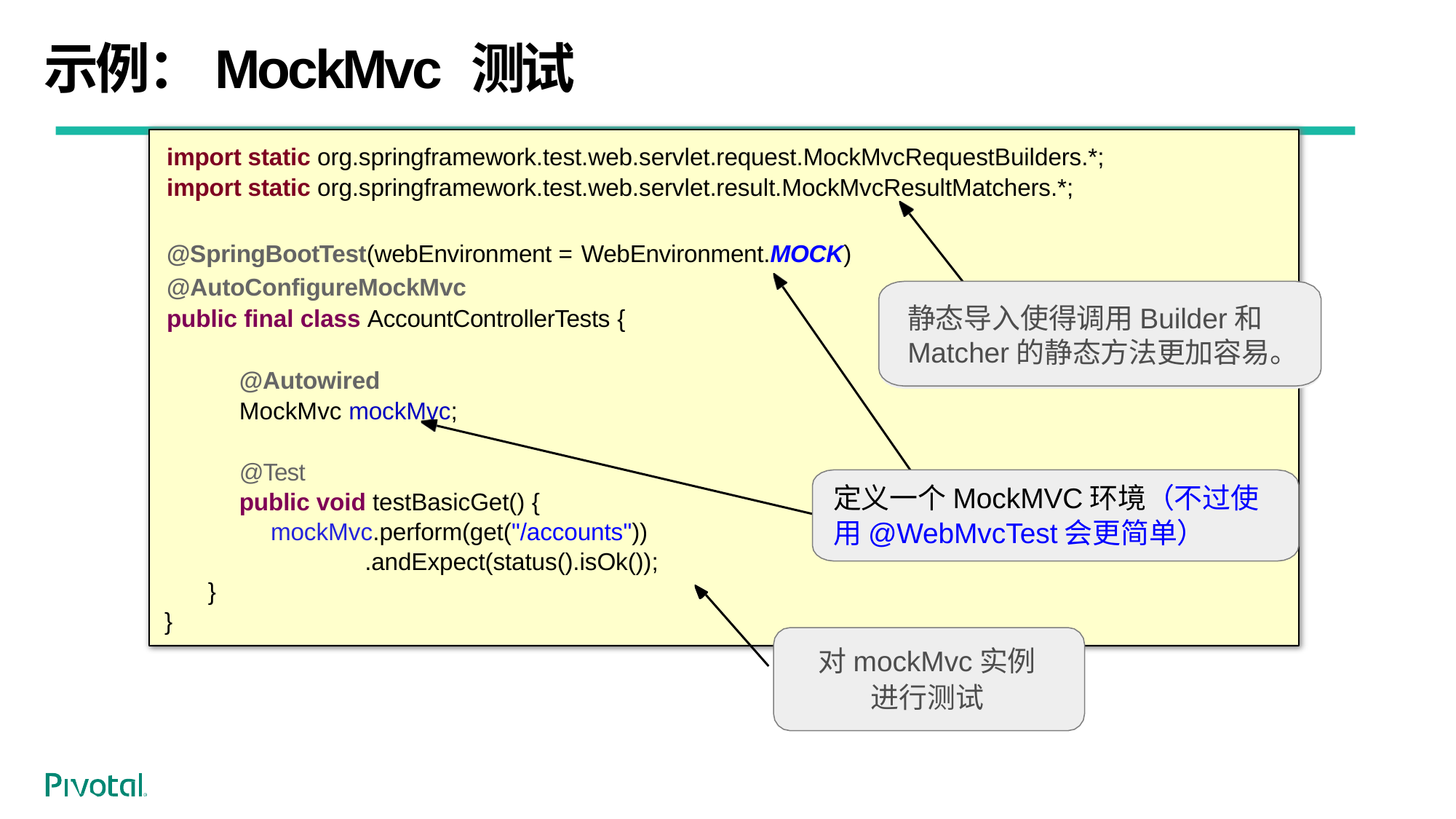

# 示例：MockMvc 测试

import static org.springframework.test.web.servlet.request.MockMvcRequestBuilders.*;
import static org.springframework.test.web.servlet.result.MockMvcResultMatchers.*;

@SpringBootTest(webEnvironment = WebEnvironment.MOCK)
@AutoConfigureMockMvc
public final class AccountControllerTests {

@Autowired
MockMvc mockMvc;

@Test
public void testBasicGet() {
	mockMvc.perform(get("/accounts"))
.andExpect(status().isOk());
}
}

静态导入使得调用Builder和Matcher的静态方法更加容易。

定义一个MockMVC环境（不过使用@WebMvcTest会更简单）
36

对mockMvc实例
进行测试